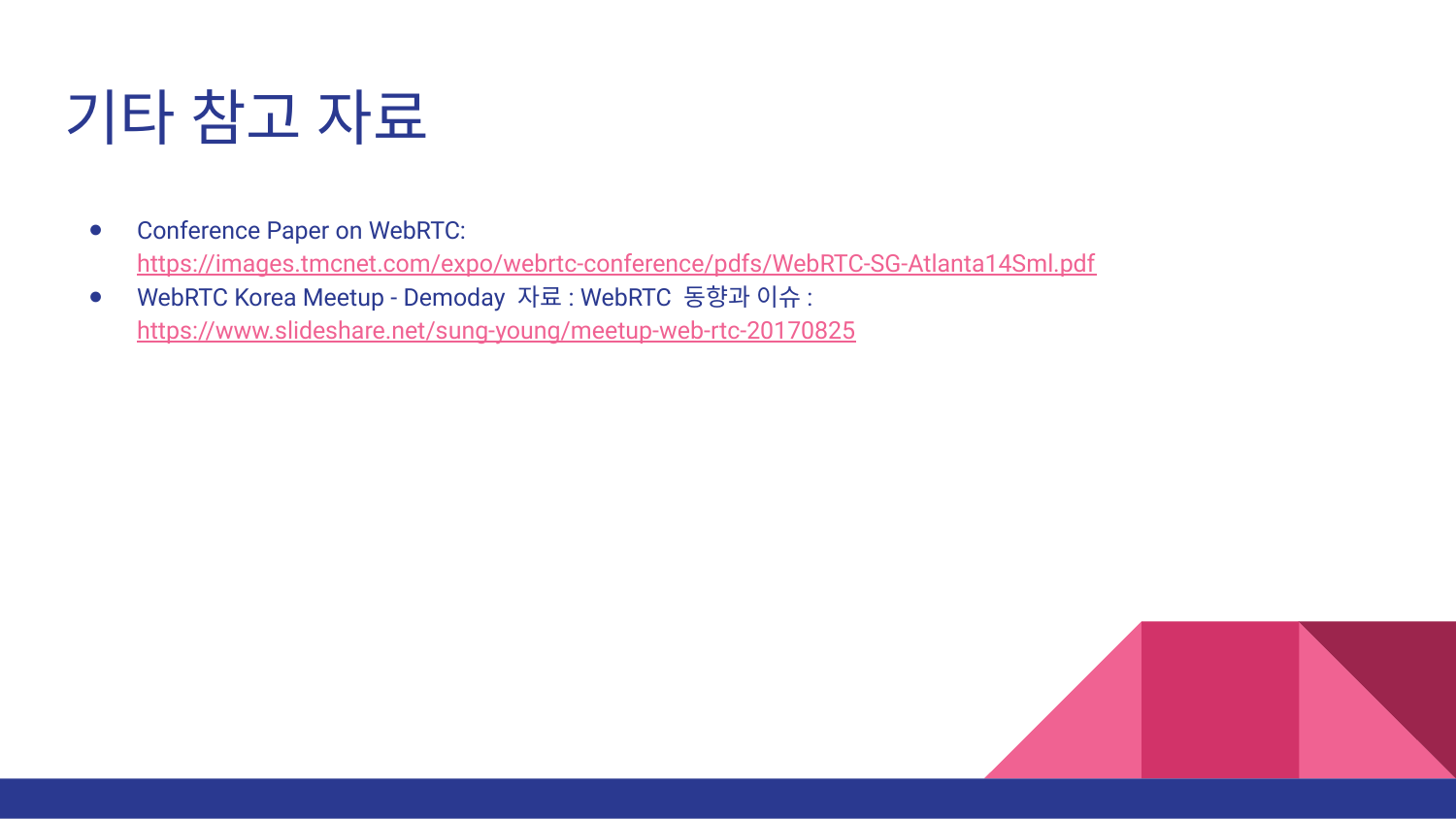

# 기타 참고 자료
Conference Paper on WebRTC: https://images.tmcnet.com/expo/webrtc-conference/pdfs/WebRTC-SG-Atlanta14Sml.pdf
WebRTC Korea Meetup - Demoday 자료: WebRTC 동향과 이슈:  https://www.slideshare.net/sung-young/meetup-web-rtc-20170825